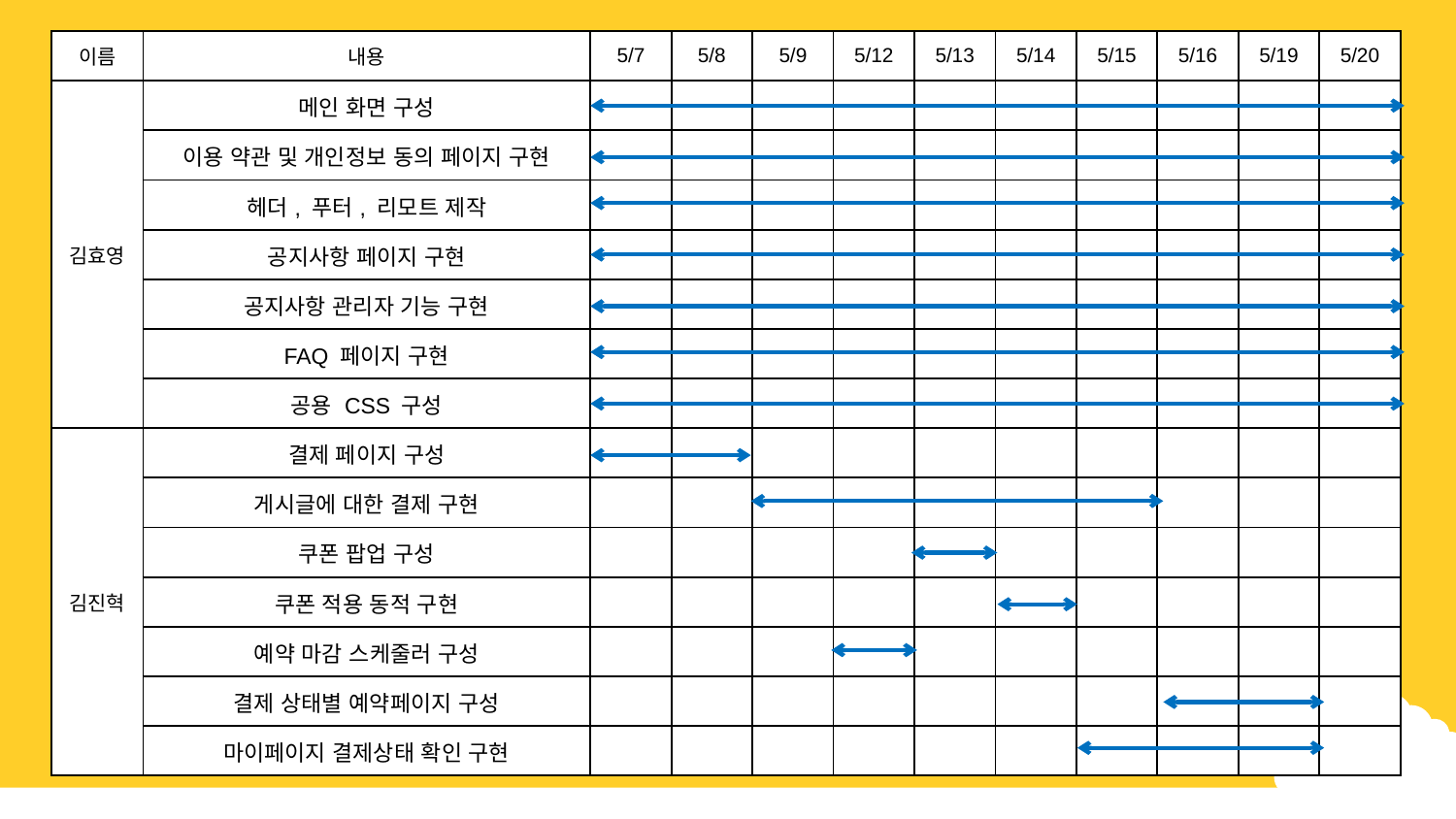

| 이름 | 내용 | 5/7 | 5/8 | 5/9 | 5/12 | 5/13 | 5/14 | 5/15 | 5/16 | 5/19 | 5/20 |
| --- | --- | --- | --- | --- | --- | --- | --- | --- | --- | --- | --- |
| 김효영 | 메인 화면 구성 |  |  |  |  |  |  |  |  |  |  |
|  | 이용 약관 및 개인정보 동의 페이지 구현 |  |  |  |  |  |  |  |  |  |  |
|  | 헤더, 푸터, 리모트 제작 |  |  |  |  |  |  |  |  |  |  |
|  | 공지사항 페이지 구현 |  |  |  |  |  |  |  |  |  |  |
|  | 공지사항 관리자 기능 구현 |  |  |  |  |  |  |  |  |  |  |
|  | FAQ 페이지 구현 |  |  |  |  |  |  |  |  |  |  |
|  | 공용 CSS 구성 |  |  |  |  |  |  |  |  |  |  |
| 김진혁 | 결제 페이지 구성 |  |  |  |  |  |  |  |  |  |  |
|  | 게시글에 대한 결제 구현 |  |  |  |  |  |  |  |  |  |  |
|  | 쿠폰 팝업 구성 |  |  |  |  |  |  |  |  |  |  |
|  | 쿠폰 적용 동적 구현 |  |  |  |  |  |  |  |  |  |  |
|  | 예약 마감 스케줄러 구성 |  |  |  |  |  |  |  |  |  |  |
|  | 결제 상태별 예약페이지 구성 |  |  |  |  |  |  |  |  |  |  |
|  | 마이페이지 결제상태 확인 구현 |  |  |  |  |  |  |  |  |  |  |